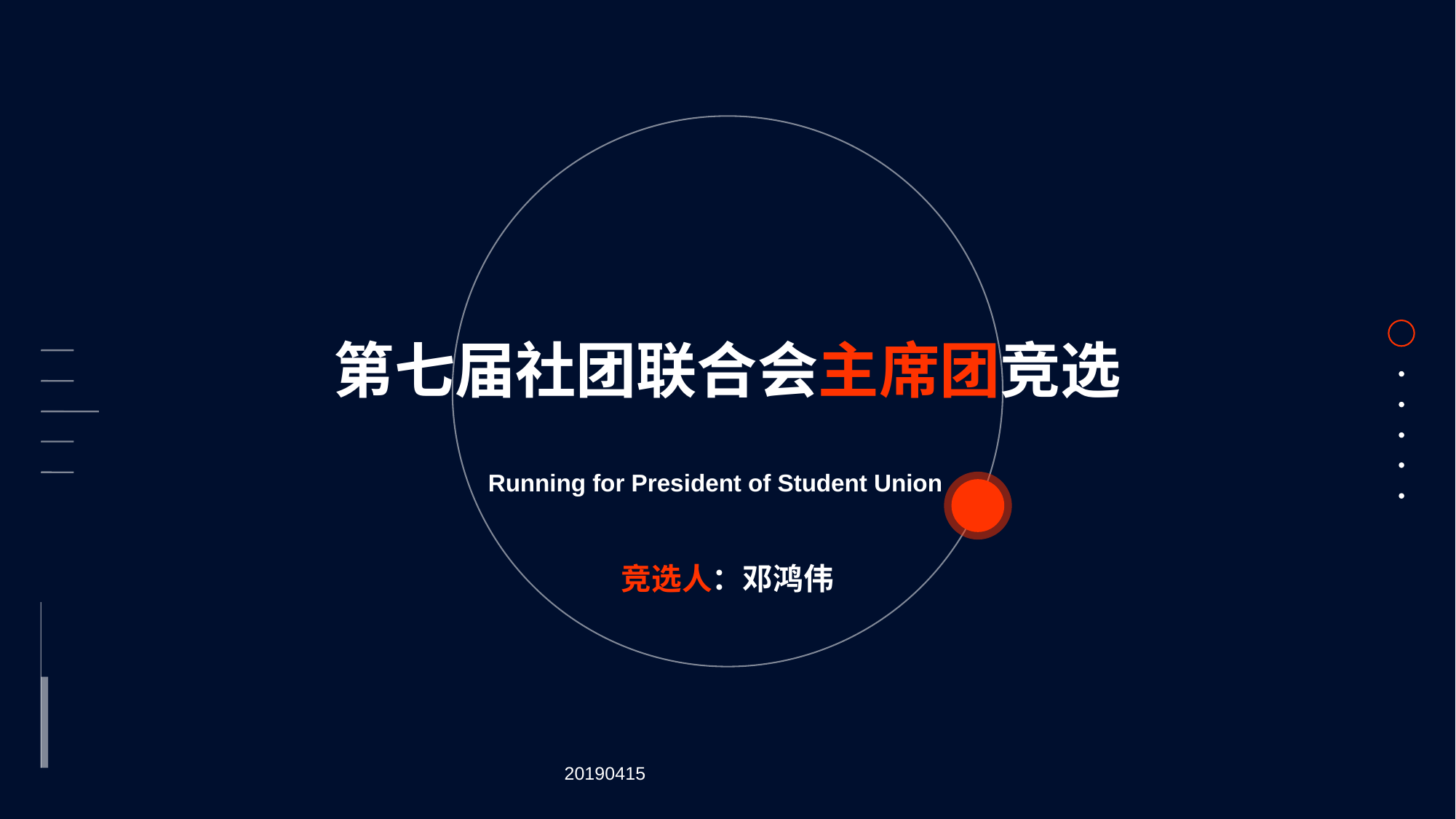

第七届社团联合会主席团竞选

Running for President of Student Union

竞选人：邓鸿伟

20190415